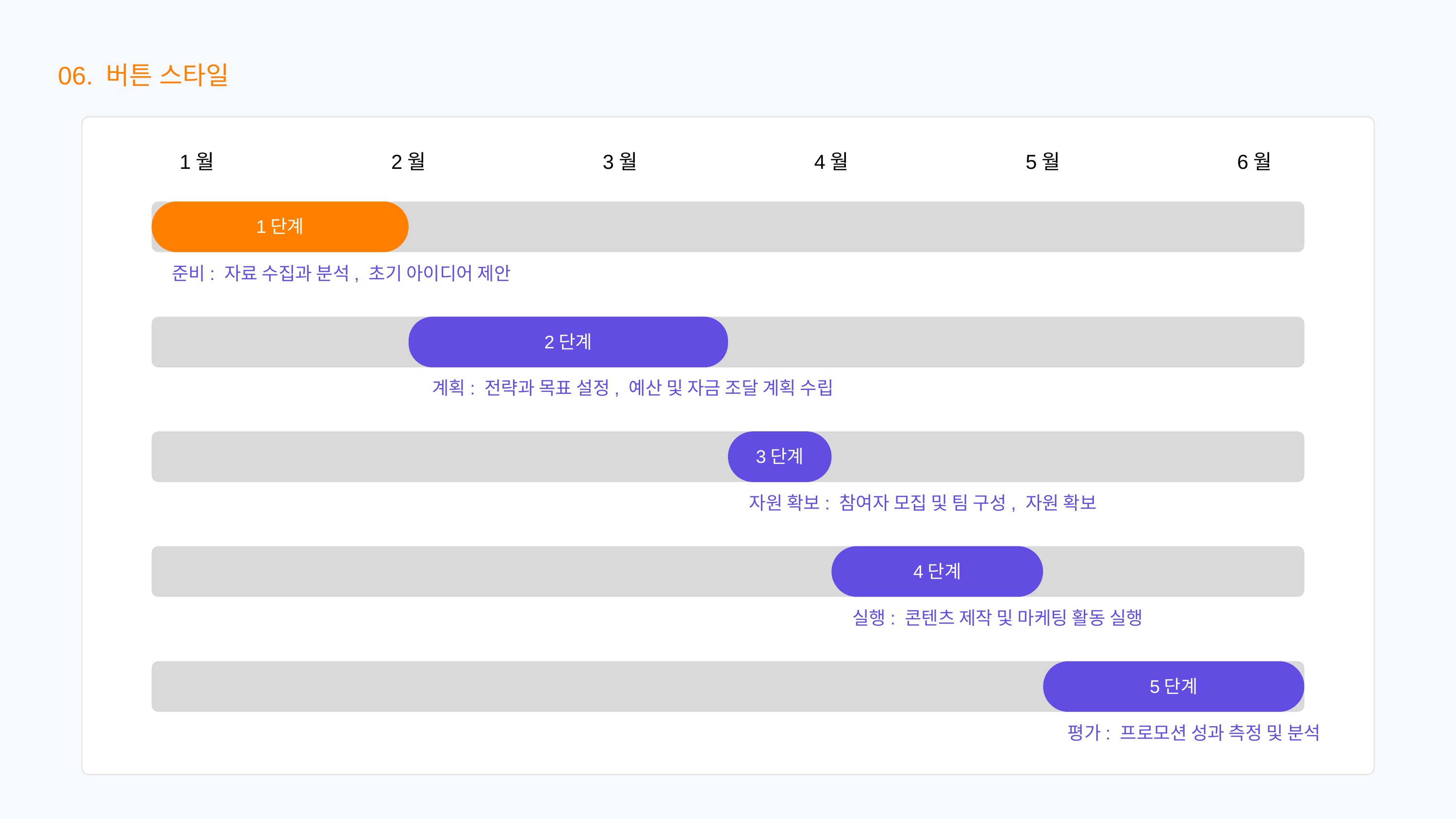

06. 버튼 스타일

1월
2월
3월
4월
5월
6월

1단계
준비: 자료 수집과 분석, 초기 아이디어 제안

2단계
계획: 전략과 목표 설정, 예산 및 자금 조달 계획 수립

3단계
자원 확보: 참여자 모집 및 팀 구성, 자원 확보

4단계
실행: 콘텐츠 제작 및 마케팅 활동 실행

5단계
평가: 프로모션 성과 측정 및 분석